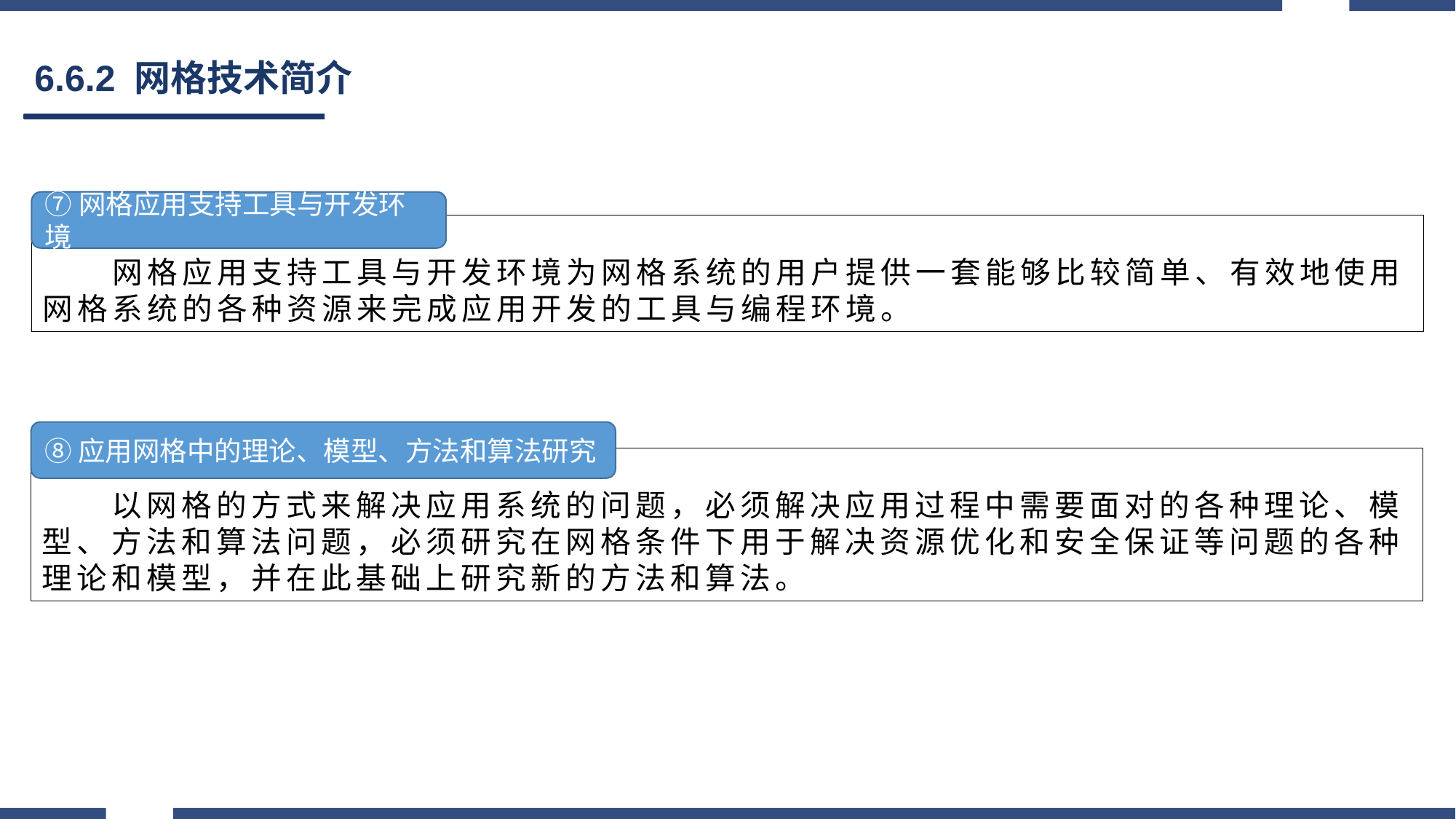

# 6.6.2 网格技术简介
⑦网格应用支持工具与开发环境

　　网格应用支持工具与开发环境为网格系统的用户提供一套能够比较简单、有效地使用网格系统的各种资源来完成应用开发的工具与编程环境。
⑧应用网格中的理论、模型、方法和算法研究

　　以网格的方式来解决应用系统的问题，必须解决应用过程中需要面对的各种理论、模型、方法和算法问题，必须研究在网格条件下用于解决资源优化和安全保证等问题的各种理论和模型，并在此基础上研究新的方法和算法。